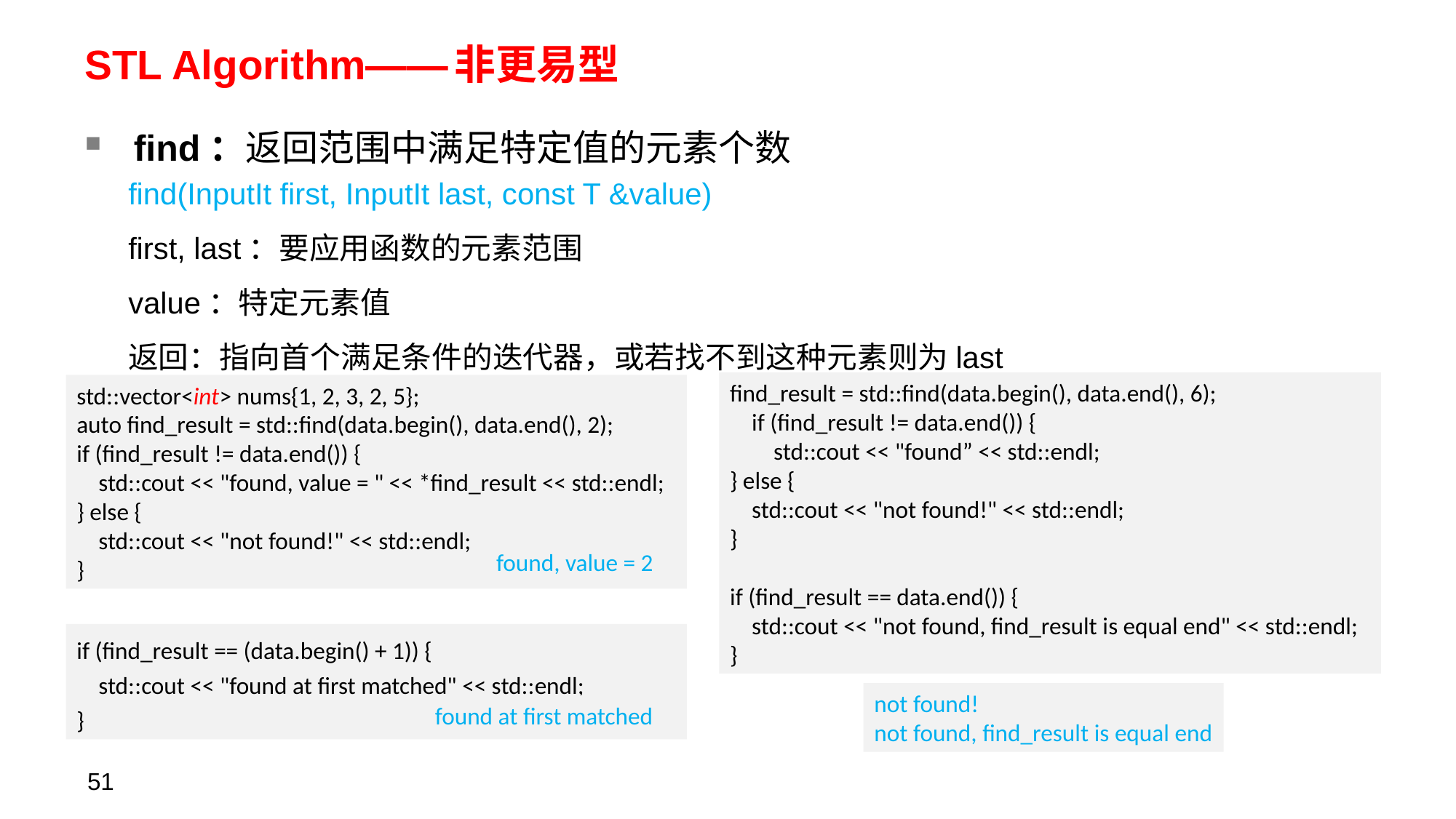

# STL Algorithm——非更易型
find：返回范围中满足特定值的元素个数
find(InputIt first, InputIt last, const T &value)
first, last：要应用函数的元素范围
value：特定元素值
返回：指向首个满足条件的迭代器，或若找不到这种元素则为last
find_result = std::find(data.begin(), data.end(), 6);
    if (find_result != data.end()) {
        std::cout << "found” << std::endl;
} else {
    std::cout << "not found!" << std::endl;
}

if (find_result == data.end()) {
    std::cout << "not found, find_result is equal end" << std::endl;
}
std::vector<int> nums{1, 2, 3, 2, 5};
auto find_result = std::find(data.begin(), data.end(), 2);
if (find_result != data.end()) {
    std::cout << "found, value = " << *find_result << std::endl;
} else {
    std::cout << "not found!" << std::endl;
}
found, value = 2
if (find_result == (data.begin() + 1)) {
    std::cout << "found at first matched" << std::endl;
}
not found!
not found, find_result is equal end
found at first matched
51